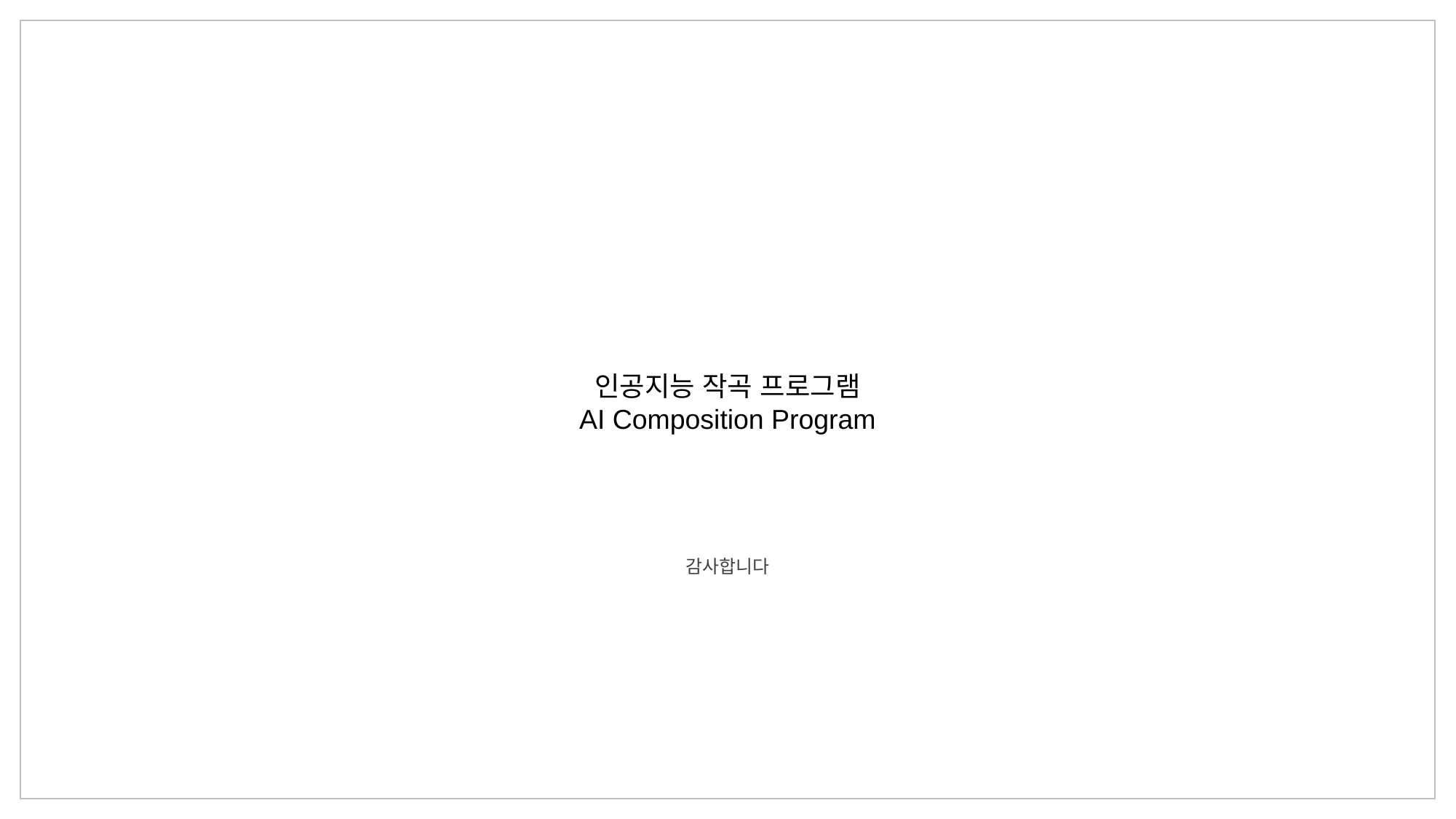

인공지능 작곡 프로그램
AI Composition Program
감사합니다